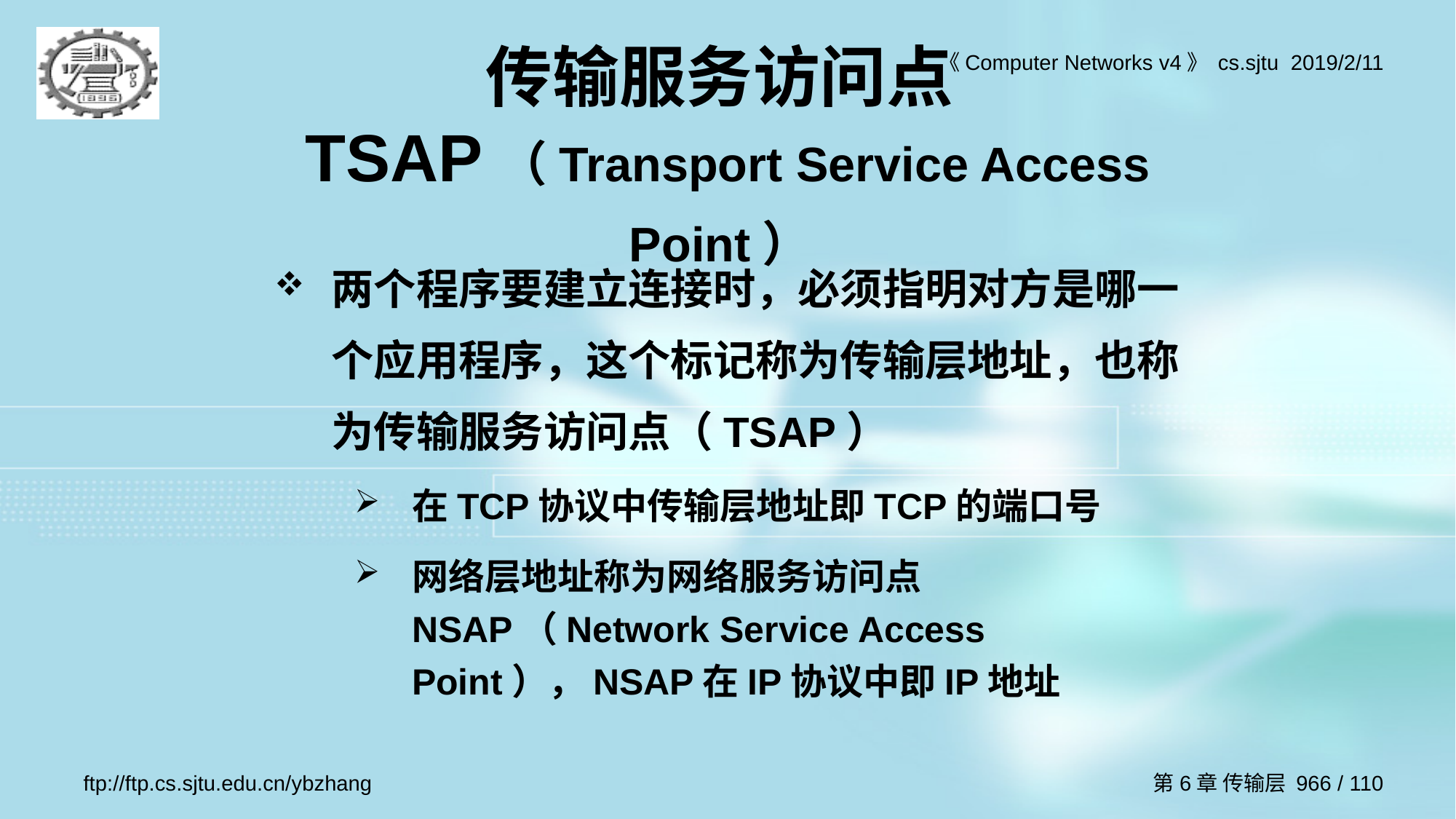

# 传输服务访问点TSAP（Transport Service Access Point）
两个程序要建立连接时，必须指明对方是哪一个应用程序，这个标记称为传输层地址，也称为传输服务访问点（TSAP）
在TCP协议中传输层地址即TCP的端口号
网络层地址称为网络服务访问点NSAP（Network Service Access Point），NSAP在IP协议中即IP地址